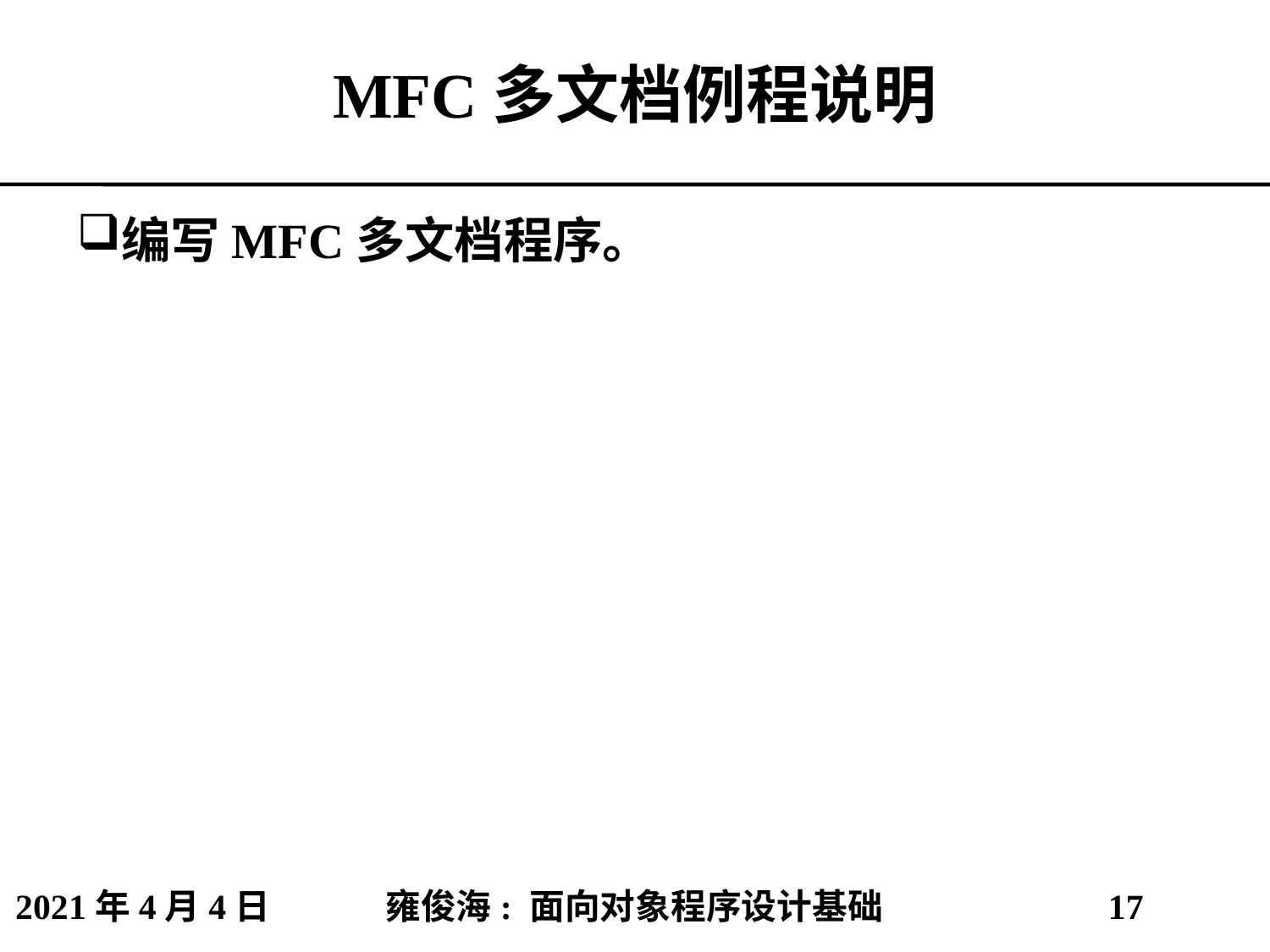

# MFC多文档例程说明

编写MFC多文档程序。
2021年4月4日
雍俊海: 面向对象程序设计基础
17